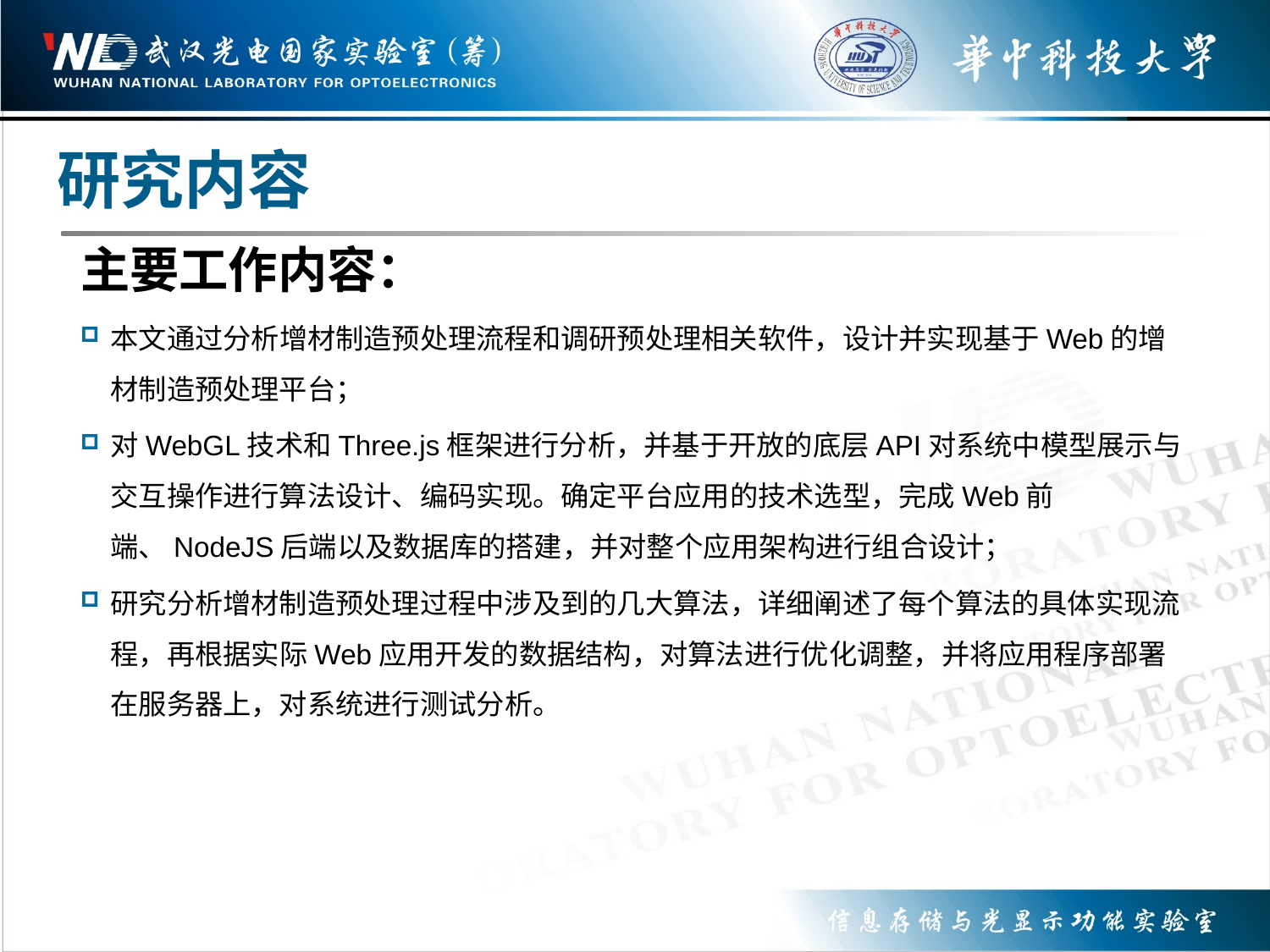

研究内容
主要工作内容：
本文通过分析增材制造预处理流程和调研预处理相关软件，设计并实现基于Web的增材制造预处理平台；
对WebGL技术和Three.js框架进行分析，并基于开放的底层API对系统中模型展示与交互操作进行算法设计、编码实现。确定平台应用的技术选型，完成Web前端、NodeJS后端以及数据库的搭建，并对整个应用架构进行组合设计；
研究分析增材制造预处理过程中涉及到的几大算法，详细阐述了每个算法的具体实现流程，再根据实际Web应用开发的数据结构，对算法进行优化调整，并将应用程序部署在服务器上，对系统进行测试分析。